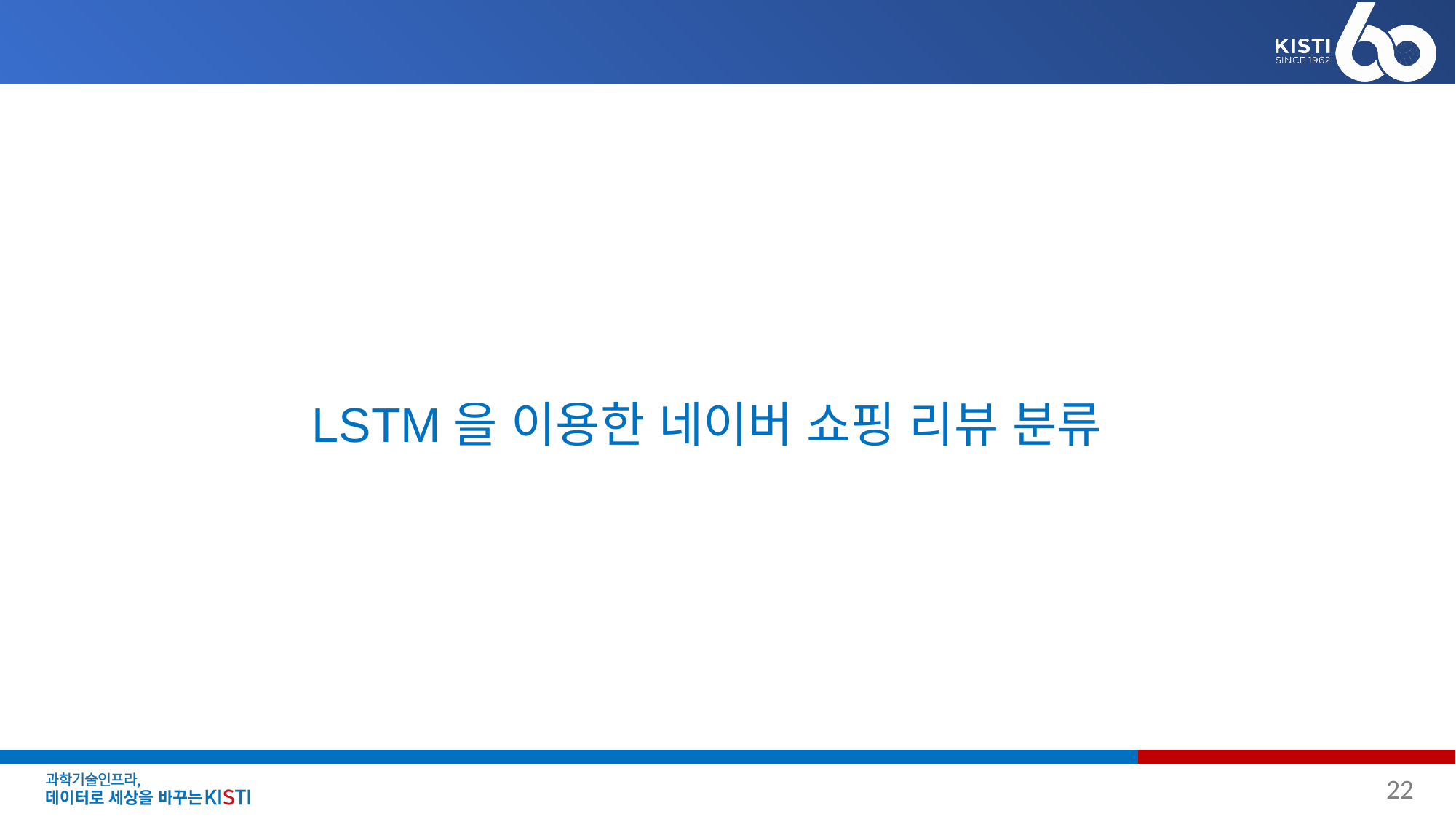

# LSTM을 이용한 네이버 쇼핑 리뷰 분류
22